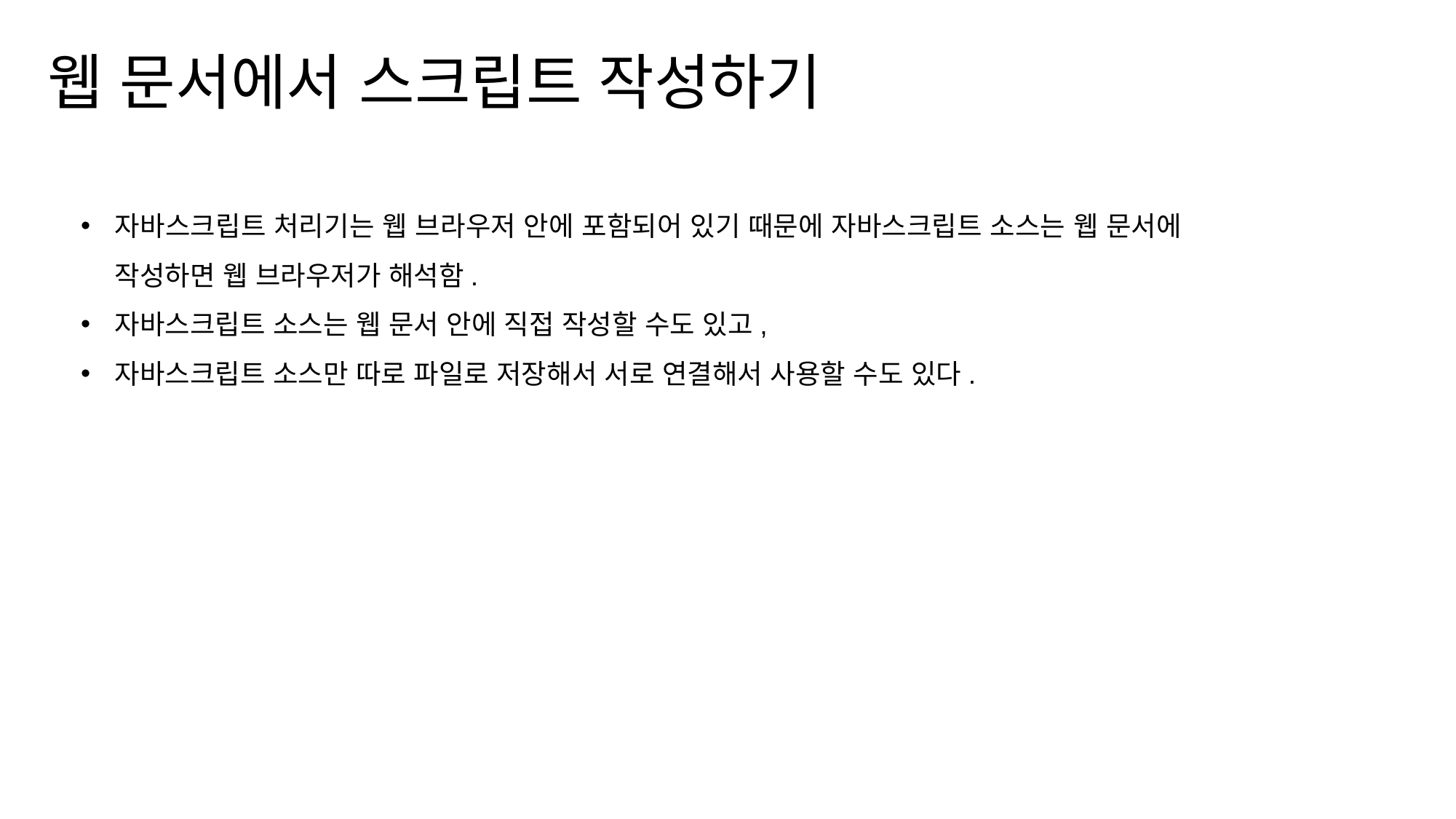

웹 문서에서 스크립트 작성하기
자바스크립트 처리기는 웹 브라우저 안에 포함되어 있기 때문에 자바스크립트 소스는 웹 문서에 작성하면 웹 브라우저가 해석함.
자바스크립트 소스는 웹 문서 안에 직접 작성할 수도 있고,
자바스크립트 소스만 따로 파일로 저장해서 서로 연결해서 사용할 수도 있다.